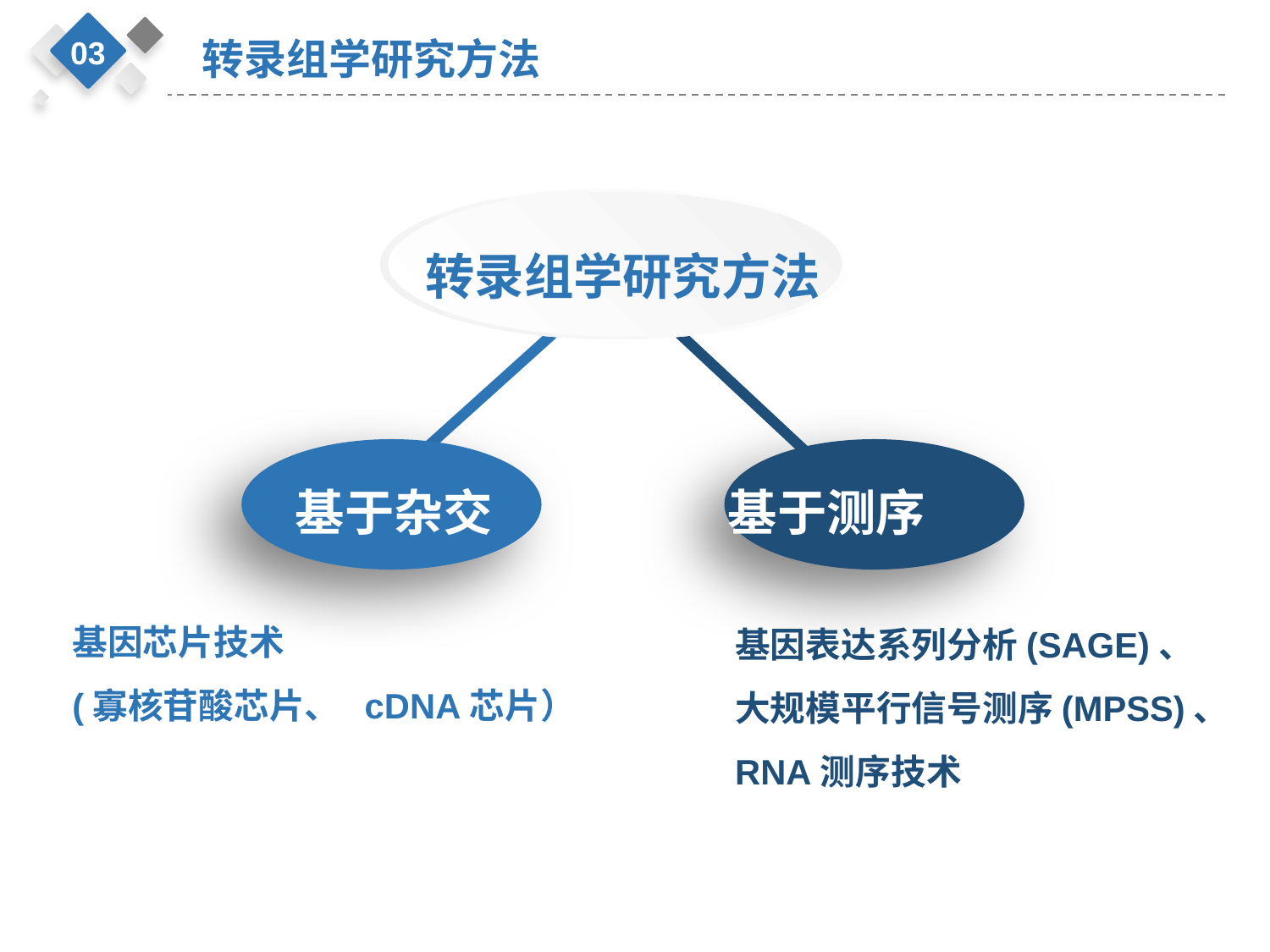

03

转录组学研究方法

转录组学研究方法

基于杂交                     基于测序
基因芯片技术
(寡核苷酸芯片、  cDNA芯片）
基因表达系列分析(SAGE)、
大规模平行信号测序(MPSS)、
RNA测序技术